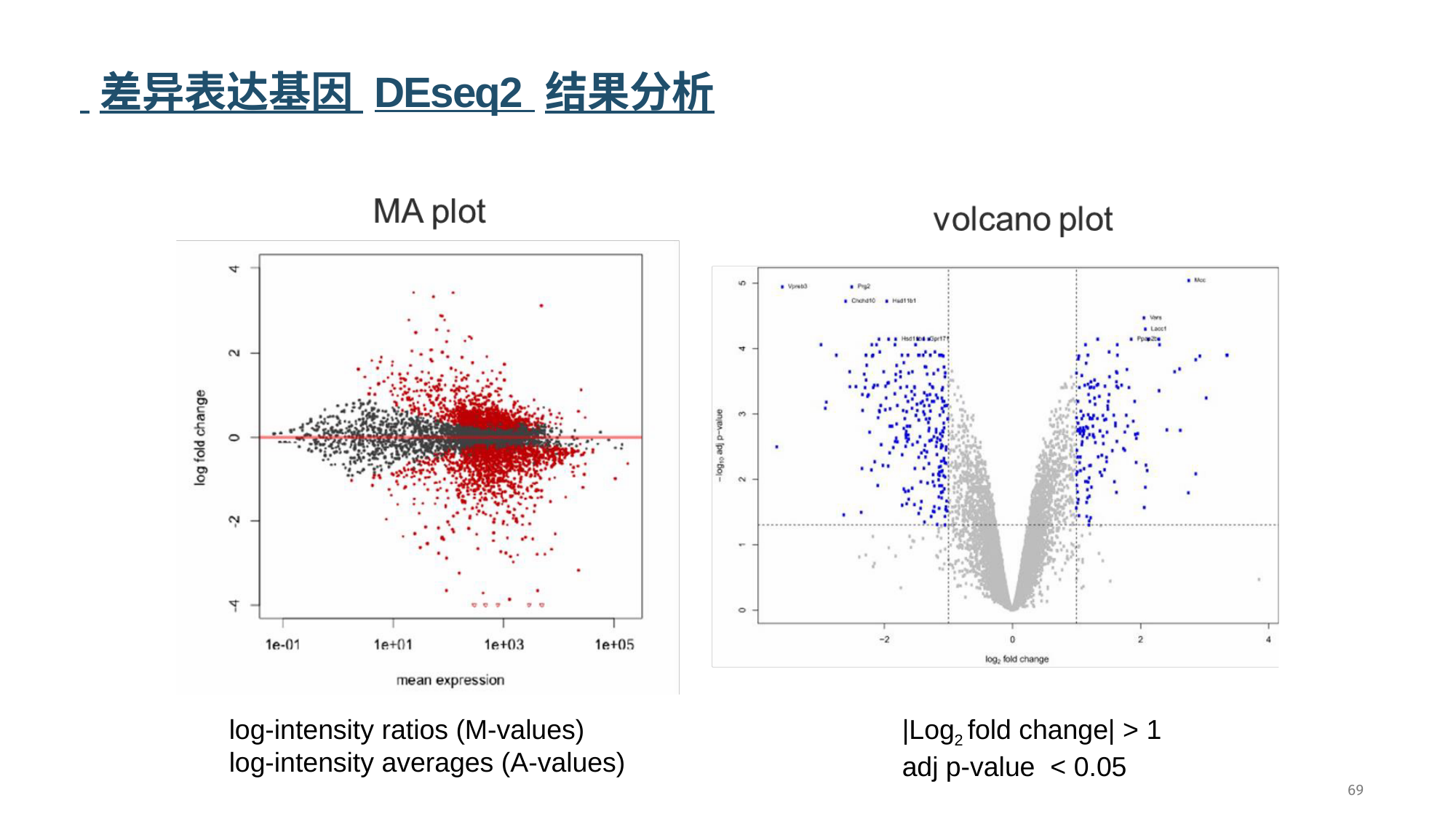

# 差异表达基因 DEseq2 结果分析

log-intensity ratios (M-values)
log-intensity averages (A-values)
|Log2 fold change| > 1
adj p-value  < 0.05
69